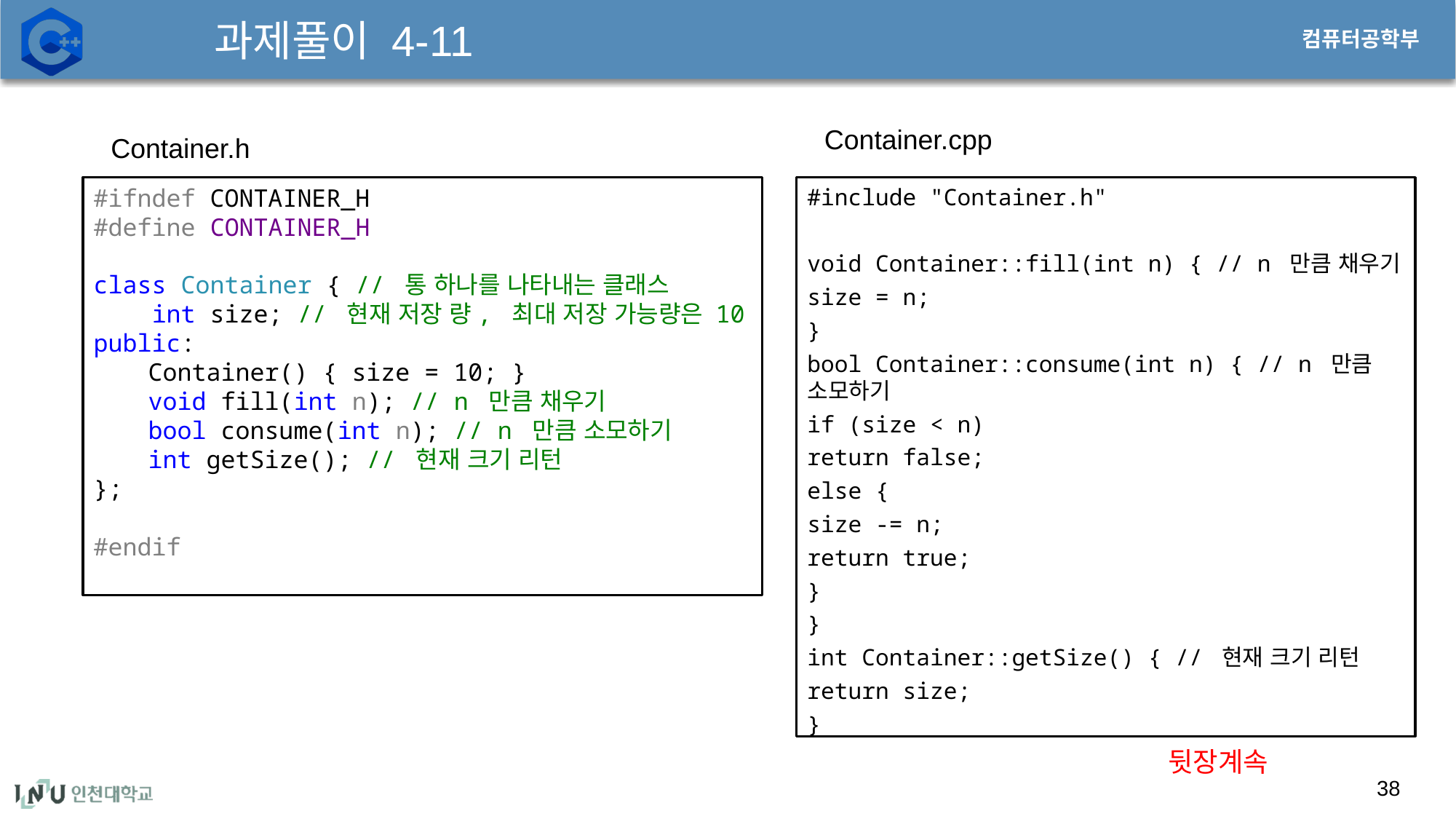

# 과제풀이 4-11
Container.cpp
Container.h
#ifndef CONTAINER_H
#define CONTAINER_H

class Container { // 통 하나를 나타내는 클래스
    int size; // 현재 저장 량, 최대 저장 가능량은 10
public:
Container() { size = 10; }
void fill(int n); // n 만큼 채우기
bool consume(int n); // n 만큼 소모하기
int getSize(); // 현재 크기 리턴
};

#endif

#include "Container.h"

void Container::fill(int n) { // n 만큼 채우기
size = n;
}
bool Container::consume(int n) { // n 만큼 소모하기
if (size < n)
return false;
else {
size -= n;
return true;
}
}
int Container::getSize() { // 현재 크기 리턴
return size;
}
뒷장계속